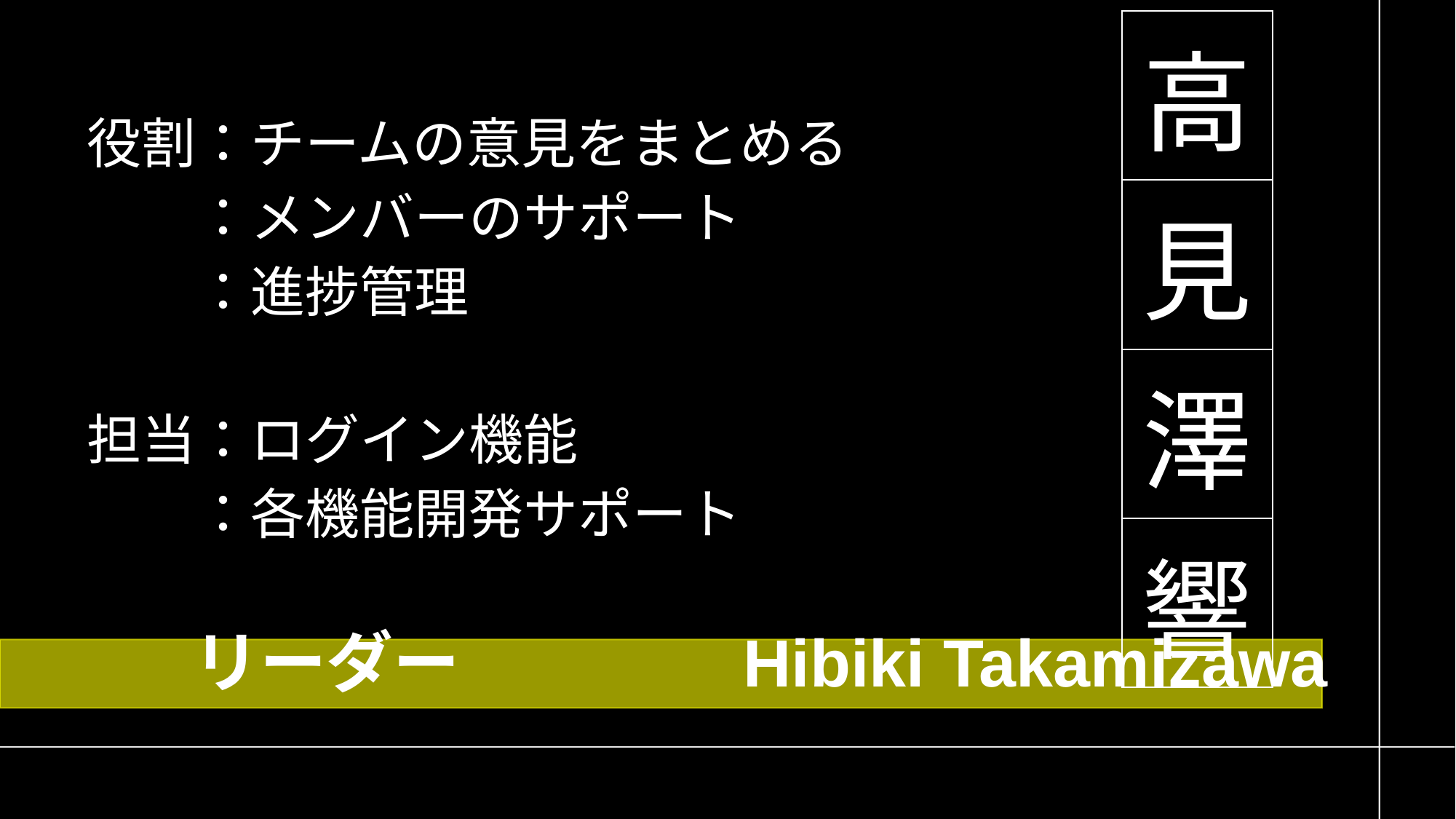

| 高 |
| --- |
| 見 |
| 澤 |
| 響 |
役割：チームの意見をまとめる
	：メンバーのサポート
	：進捗管理

担当：ログイン機能
　　：各機能開発サポート

# リーダー　　　　Hibiki Takamizawa